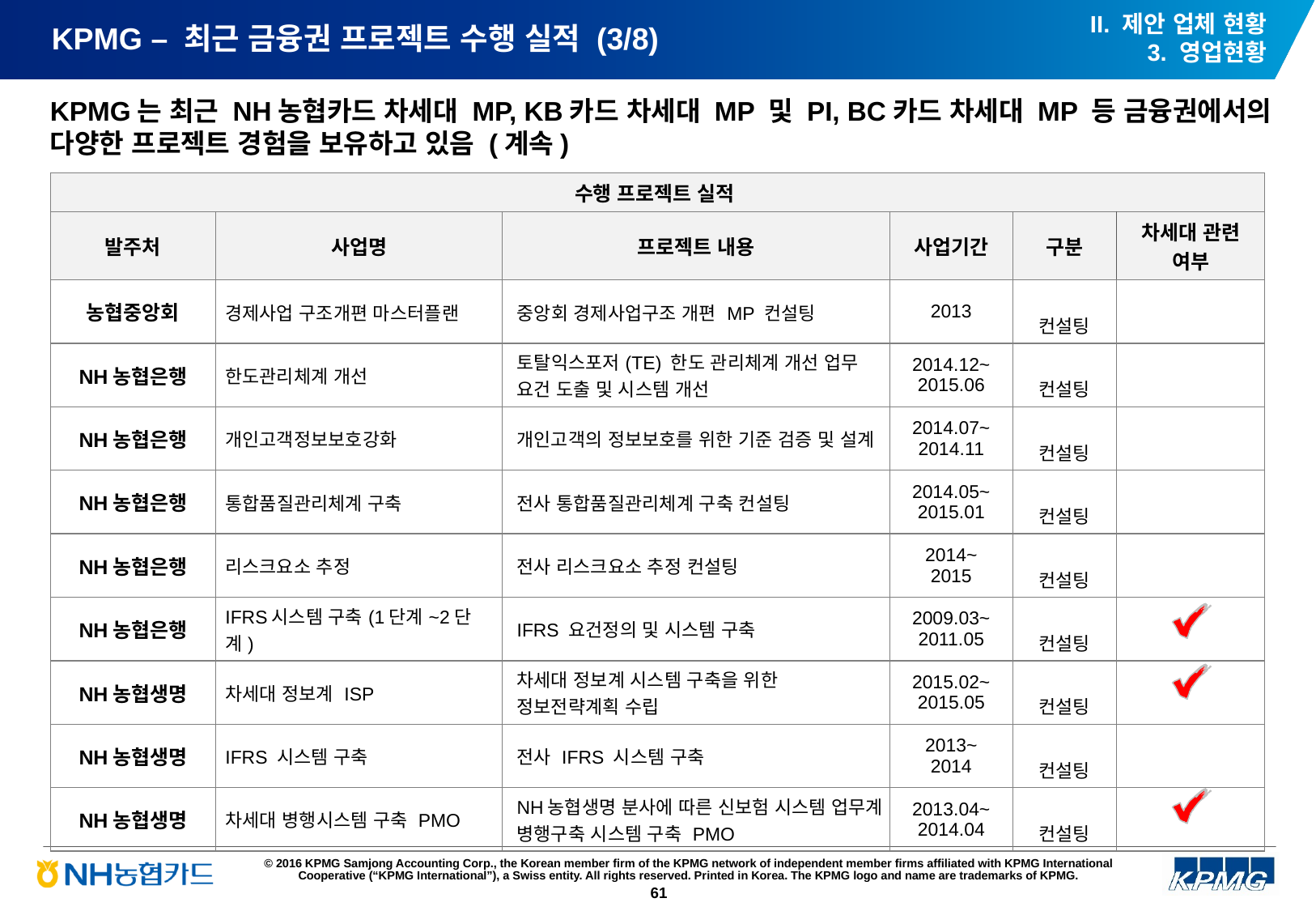

II. 제안 업체 현황
3. 영업현황
# KPMG – 최근 금융권 프로젝트 수행 실적 (3/8)
KPMG는 최근 NH농협카드 차세대 MP, KB카드 차세대 MP 및 PI, BC카드 차세대 MP 등 금융권에서의 다양한 프로젝트 경험을 보유하고 있음 (계속)
| 수행 프로젝트 실적 |  |  |  |  |  |
| --- | --- | --- | --- | --- | --- |
| 발주처 | 사업명 | 프로젝트 내용 | 사업기간 | 구분 | 차세대 관련 여부 |
| 농협중앙회 | 경제사업 구조개편 마스터플랜 | 중앙회 경제사업구조 개편 MP 컨설팅 | 2013 | 컨설팅 |  |
| NH농협은행 | 한도관리체계 개선 | 토탈익스포저(TE) 한도 관리체계 개선 업무 요건 도출 및 시스템 개선 | 2014.12~ 2015.06 | 컨설팅 |  |
| NH농협은행 | 개인고객정보보호강화 | 개인고객의 정보보호를 위한 기준 검증 및 설계 | 2014.07~ 2014.11 | 컨설팅 |  |
| NH농협은행 | 통합품질관리체계 구축 | 전사 통합품질관리체계 구축 컨설팅 | 2014.05~ 2015.01 | 컨설팅 |  |
| NH농협은행 | 리스크요소 추정 | 전사 리스크요소 추정 컨설팅 | 2014~ 2015 | 컨설팅 |  |
| NH농협은행 | IFRS시스템 구축(1단계~2단계) | IFRS 요건정의 및 시스템 구축 | 2009.03~ 2011.05 | 컨설팅 |  |
| NH농협생명 | 차세대 정보계 ISP | 차세대 정보계 시스템 구축을 위한 정보전략계획 수립 | 2015.02~ 2015.05 | 컨설팅 |  |
| NH농협생명 | IFRS 시스템 구축 | 전사 IFRS 시스템 구축 | 2013~ 2014 | 컨설팅 |  |
| NH농협생명 | 차세대 병행시스템 구축 PMO | NH농협생명 분사에 따른 신보험 시스템 업무계 병행구축 시스템 구축 PMO | 2013.04~ 2014.04 | 컨설팅 |  |